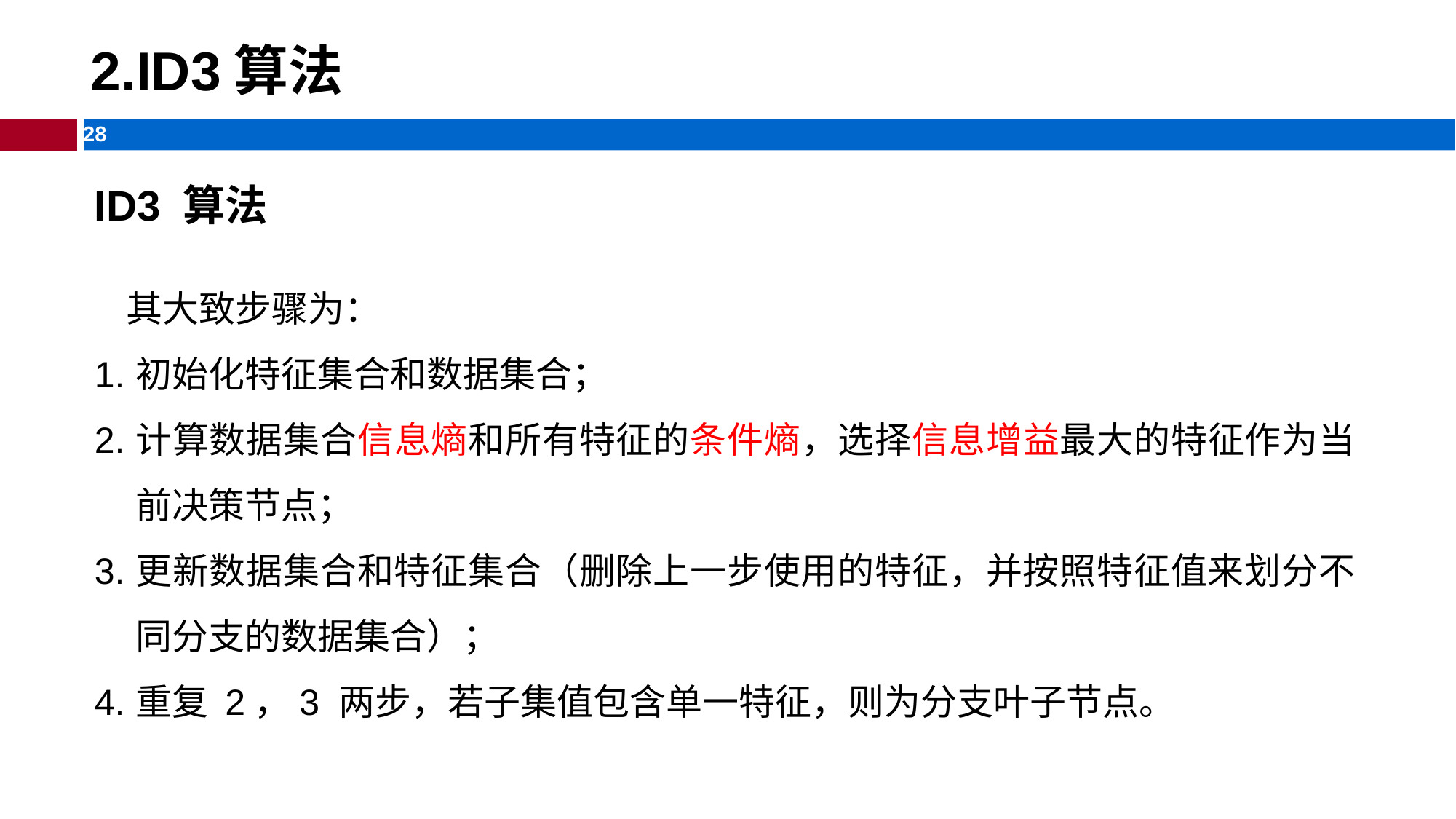

# 2.ID3算法
ID3 算法
其大致步骤为：
初始化特征集合和数据集合；
计算数据集合信息熵和所有特征的条件熵，选择信息增益最大的特征作为当前决策节点；
更新数据集合和特征集合（删除上一步使用的特征，并按照特征值来划分不同分支的数据集合）；
重复 2，3 两步，若子集值包含单一特征，则为分支叶子节点。